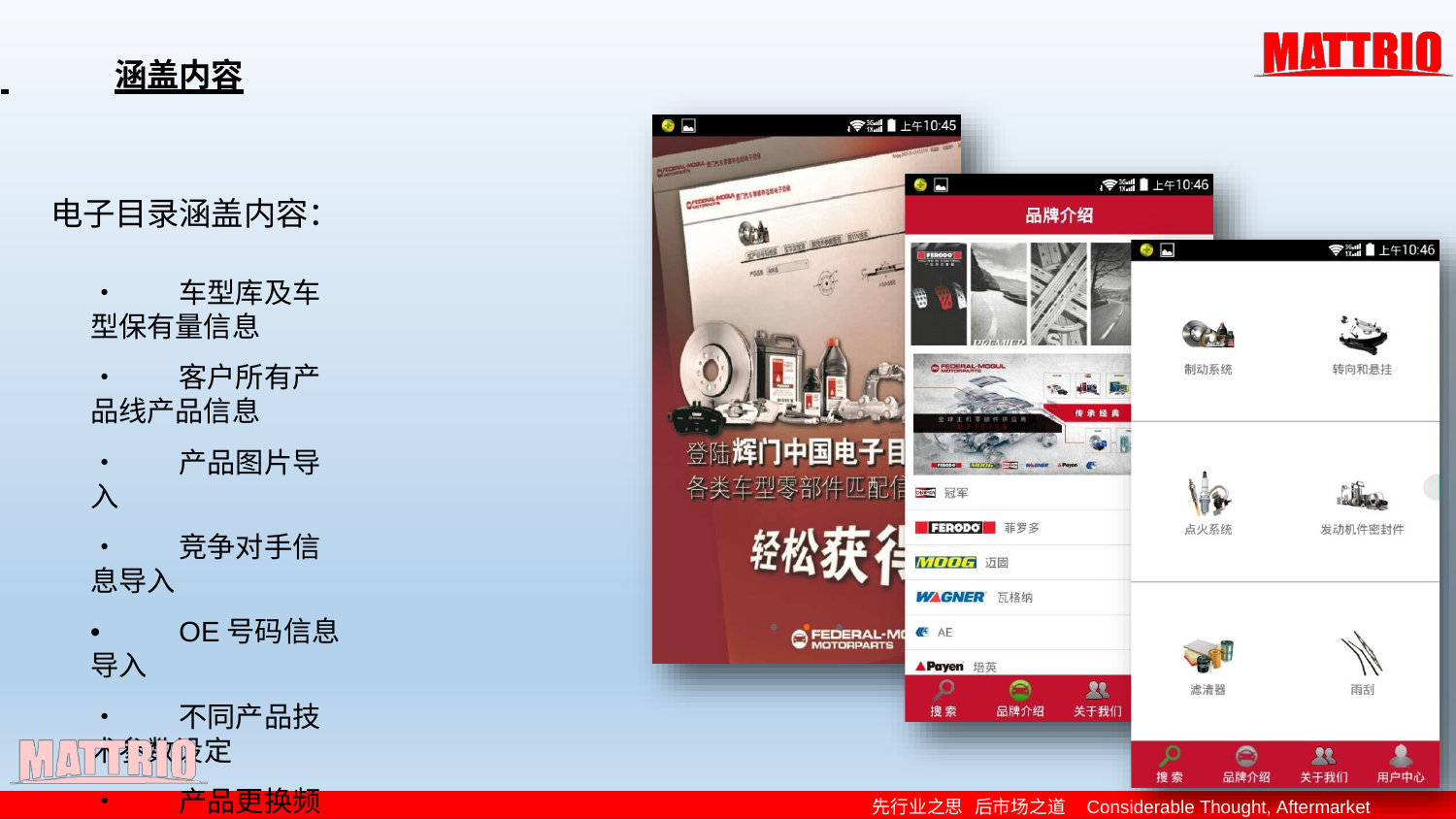

# 涵盖内容

电子目录涵盖内容：

•	车型库及车型保有量信息
•	客户所有产品线产品信息
•	产品图片导入
•	竞争对手信息导入
•	OE号码信息导入
•	不同产品技术参数设定
•	产品更换频率导入
•	客户权限设置（仅网站端口设定，非APP）

先行业之思  后市场之道   Considerable Thought, Aftermarket Knowhow.